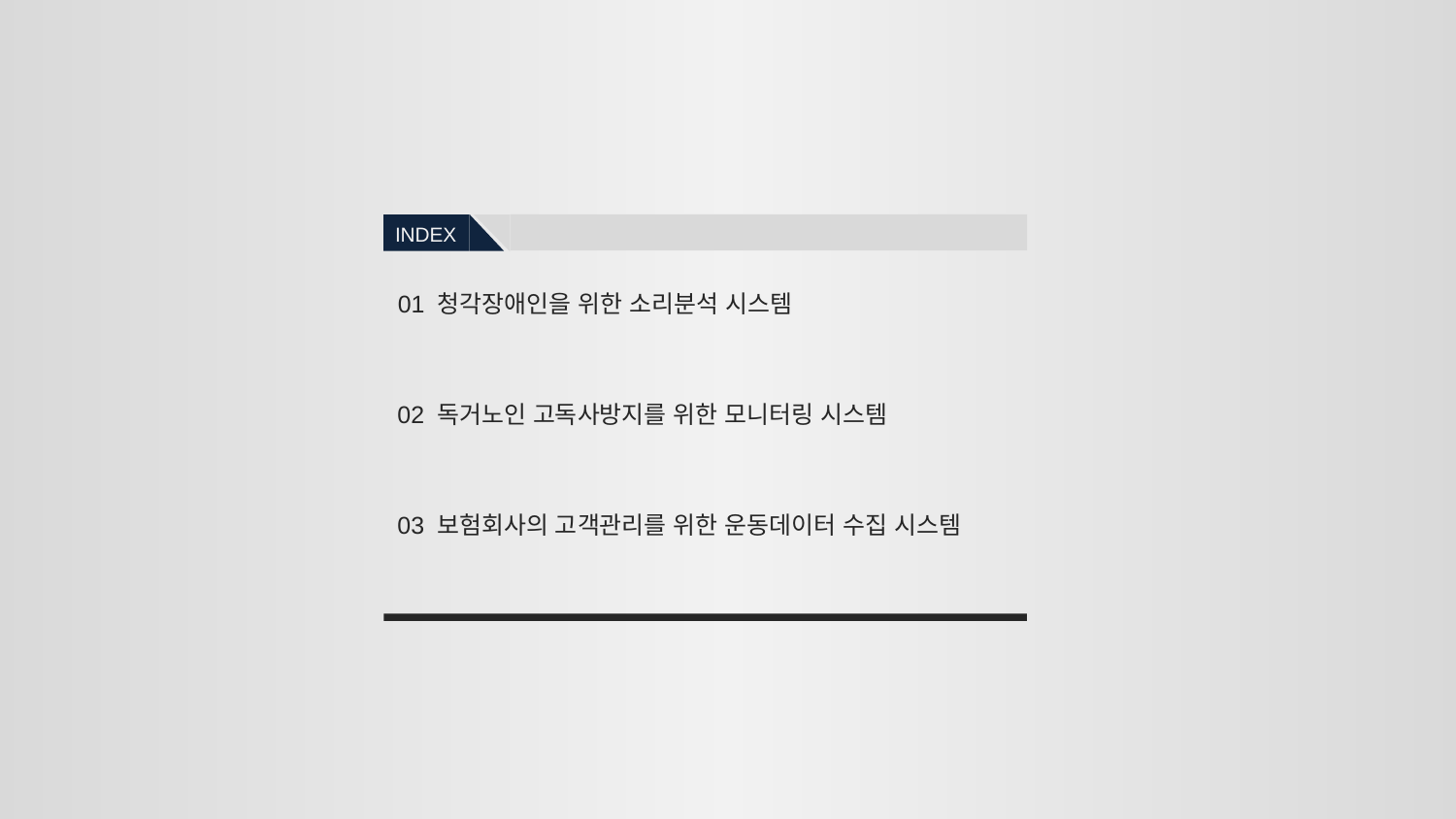

INDEX

01 청각장애인을 위한 소리분석 시스템
02 독거노인 고독사방지를 위한 모니터링 시스템
03 보험회사의 고객관리를 위한 운동데이터 수집 시스템